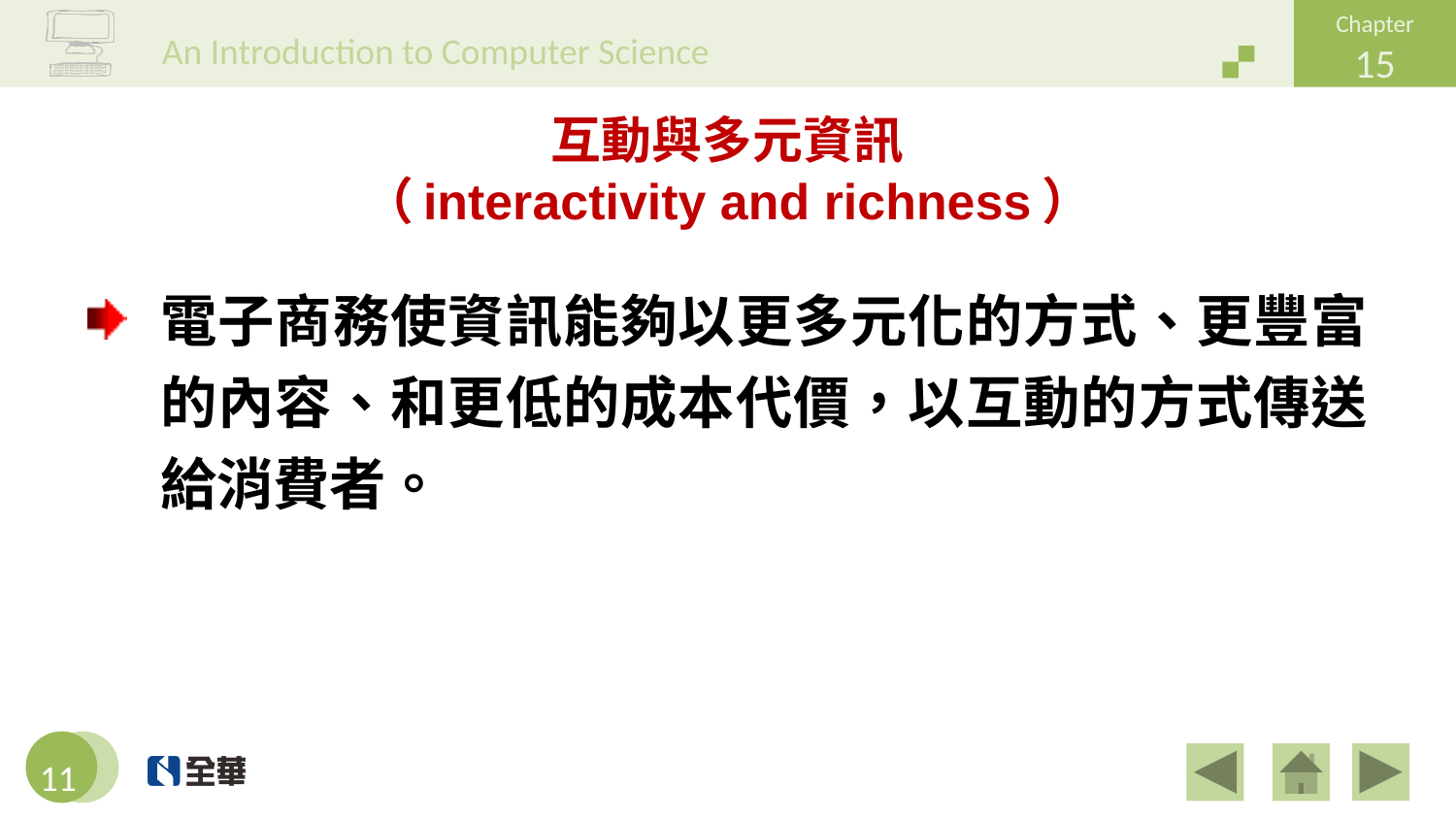

# 互動與多元資訊 （interactivity and richness）
電子商務使資訊能夠以更多元化的方式、更豐富的內容、和更低的成本代價，以互動的方式傳送給消費者。